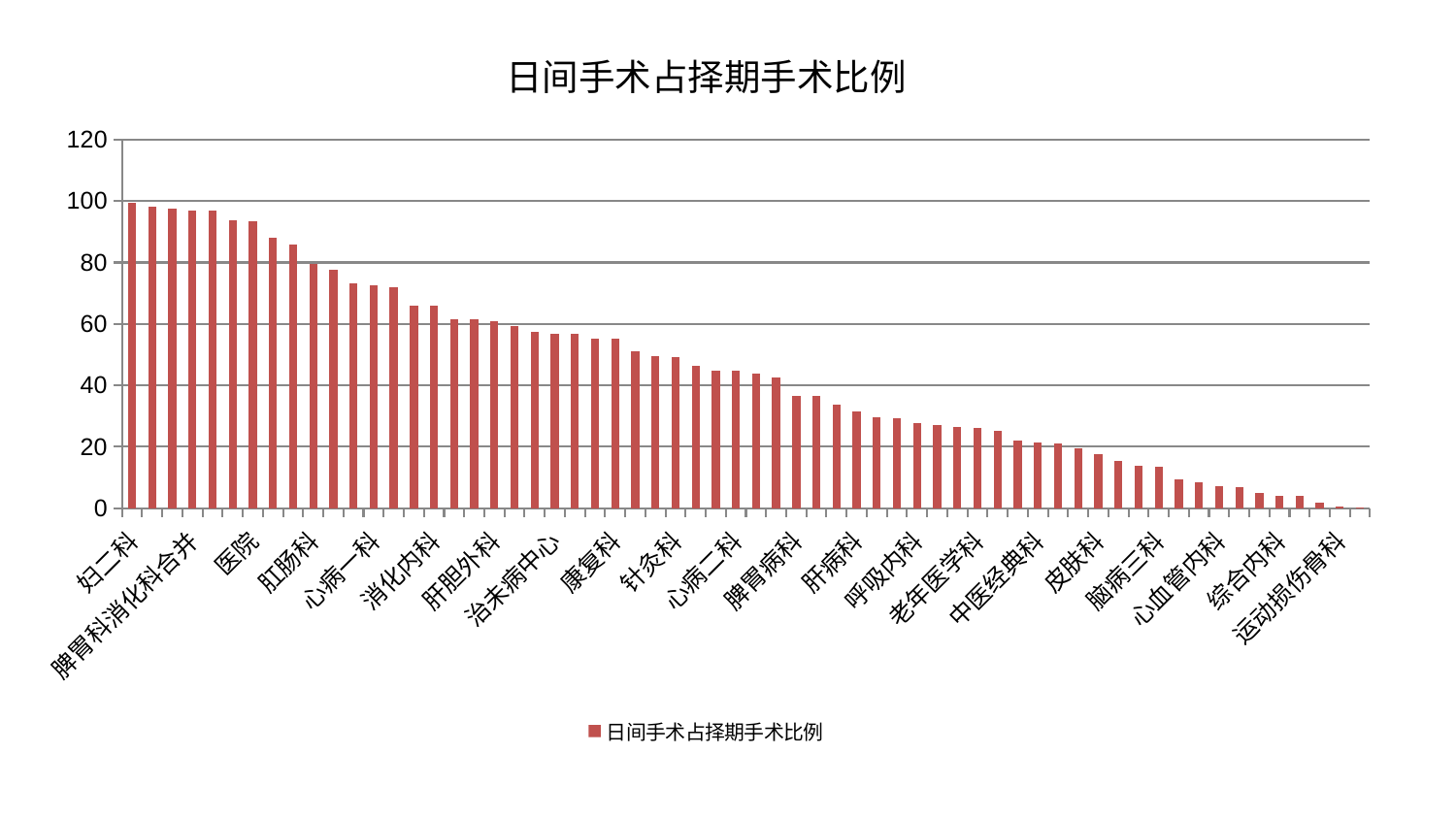

### Chart: 日间手术占择期手术比例

| Category | 日间手术占择期手术比例 |
|---|---|
| 妇二科 | 99.34582642451176 |
| 微创骨科 | 98.11990031515745 |
| 脊柱骨科 | 97.39223779259598 |
| 脾胃科消化科合并 | 96.90191629556222 |
| 中医外治中心 | 96.78082073897048 |
| 心病三科 | 93.90339721451791 |
| 医院 | 93.27777072637917 |
| 脑病一科 | 88.00518030092842 |
| 风湿病科 | 85.88370924884919 |
| 肛肠科 | 79.41927895714862 |
| 胸外科 | 77.7470249312514 |
| 显微骨科 | 73.13554416077214 |
| 心病一科 | 72.57795444752628 |
| 产科 | 71.9836573144202 |
| 关节骨科 | 65.9149458114084 |
| 消化内科 | 65.82887929085766 |
| 周围血管科 | 61.62099598144979 |
| 骨科 | 61.45496479908474 |
| 肝胆外科 | 60.773741232280834 |
| 身心医学科 | 59.435043790292205 |
| 美容皮肤科 | 57.30631852148649 |
| 治未病中心 | 56.859529666907285 |
| 乳腺甲状腺外科 | 56.72633800152349 |
| 口腔科 | 55.35231730448314 |
| 康复科 | 55.09016605547954 |
| 东区重症医学科 | 51.00349356609188 |
| 眼科 | 49.57228422691462 |
| 针灸科 | 49.22927804275261 |
| 泌尿外科 | 46.52212992090379 |
| 小儿骨科 | 44.83236346509389 |
| 心病二科 | 44.662903541023894 |
| 心病四科 | 43.73894397853686 |
| 推拿科 | 42.606678303389 |
| 脾胃病科 | 36.65303337102244 |
| 妇科妇二科合并 | 36.43328529724052 |
| 肾病科 | 33.88191031036221 |
| 肝病科 | 31.487973960097282 |
| 耳鼻喉科 | 29.61845747382035 |
| 妇科 | 29.4319277527606 |
| 呼吸内科 | 27.752571136195 |
| 内分泌科 | 27.00319088963672 |
| 神经内科 | 26.34286237558079 |
| 老年医学科 | 26.057214105532122 |
| 儿科 | 25.346262414680567 |
| 神经外科 | 21.957960845376956 |
| 中医经典科 | 21.40744618877961 |
| 肿瘤内科 | 20.949508288187623 |
| 男科 | 19.62941646757819 |
| 皮肤科 | 17.755433882695804 |
| 普通外科 | 15.29118216521923 |
| 肾脏内科 | 13.761321328968613 |
| 脑病三科 | 13.37147746769951 |
| 西区重症医学科 | 9.29674815367778 |
| 重症医学科 | 8.51202973330012 |
| 心血管内科 | 7.11557672273373 |
| 创伤骨科 | 6.850277386700543 |
| 血液科 | 4.85496133344987 |
| 综合内科 | 4.128520615839748 |
| 东区肾病科 | 3.896506010821854 |
| 脑病二科 | 1.7983625349726307 |
| 运动损伤骨科 | 0.620028008339335 |
| 小儿推拿科 | 0.3240377300466335 |
73